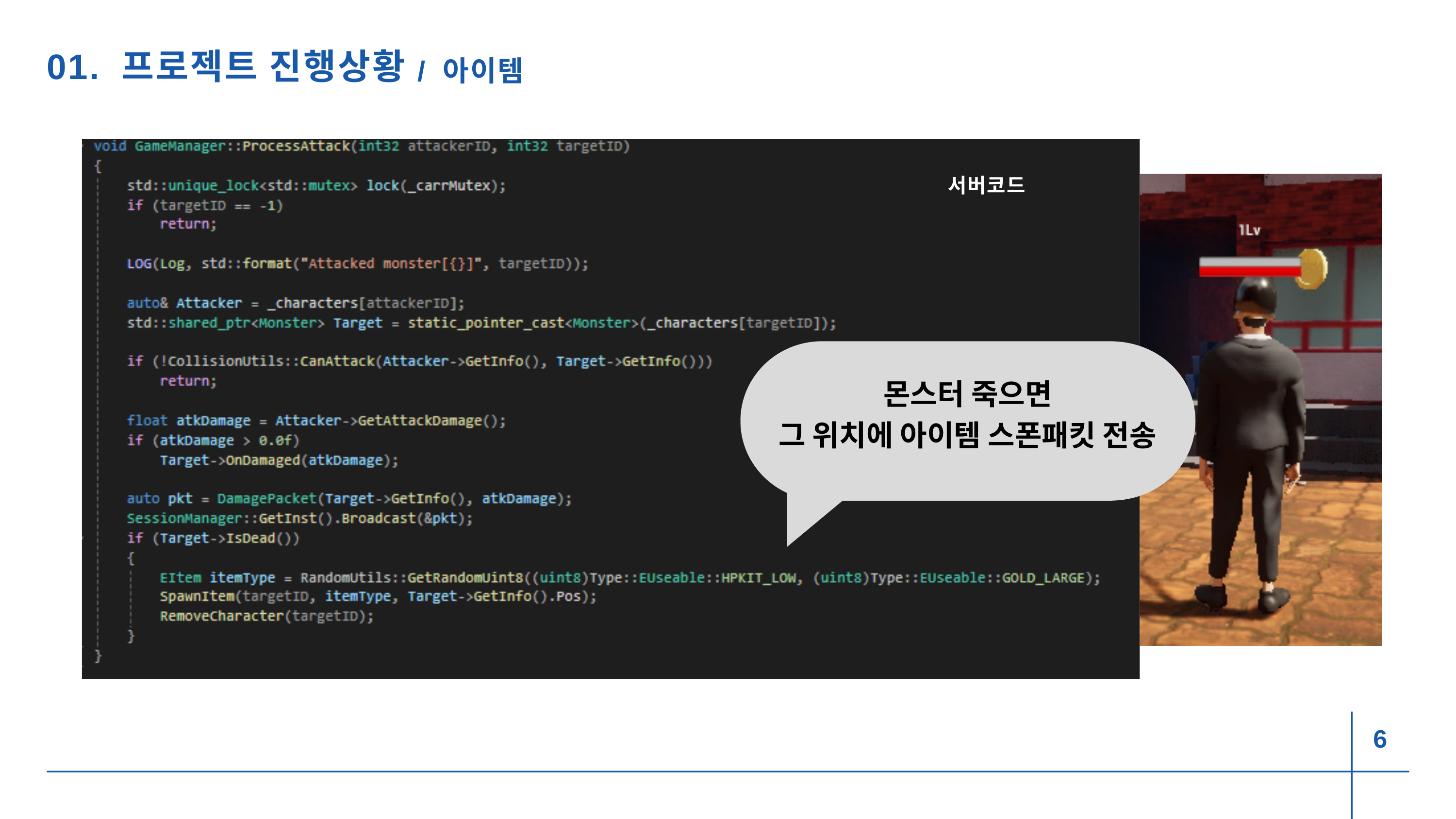

01. 프로젝트 진행상황
/ 아이템

서버코드

몬스터 죽으면
그 위치에 아이템 스폰패킷 전송

6